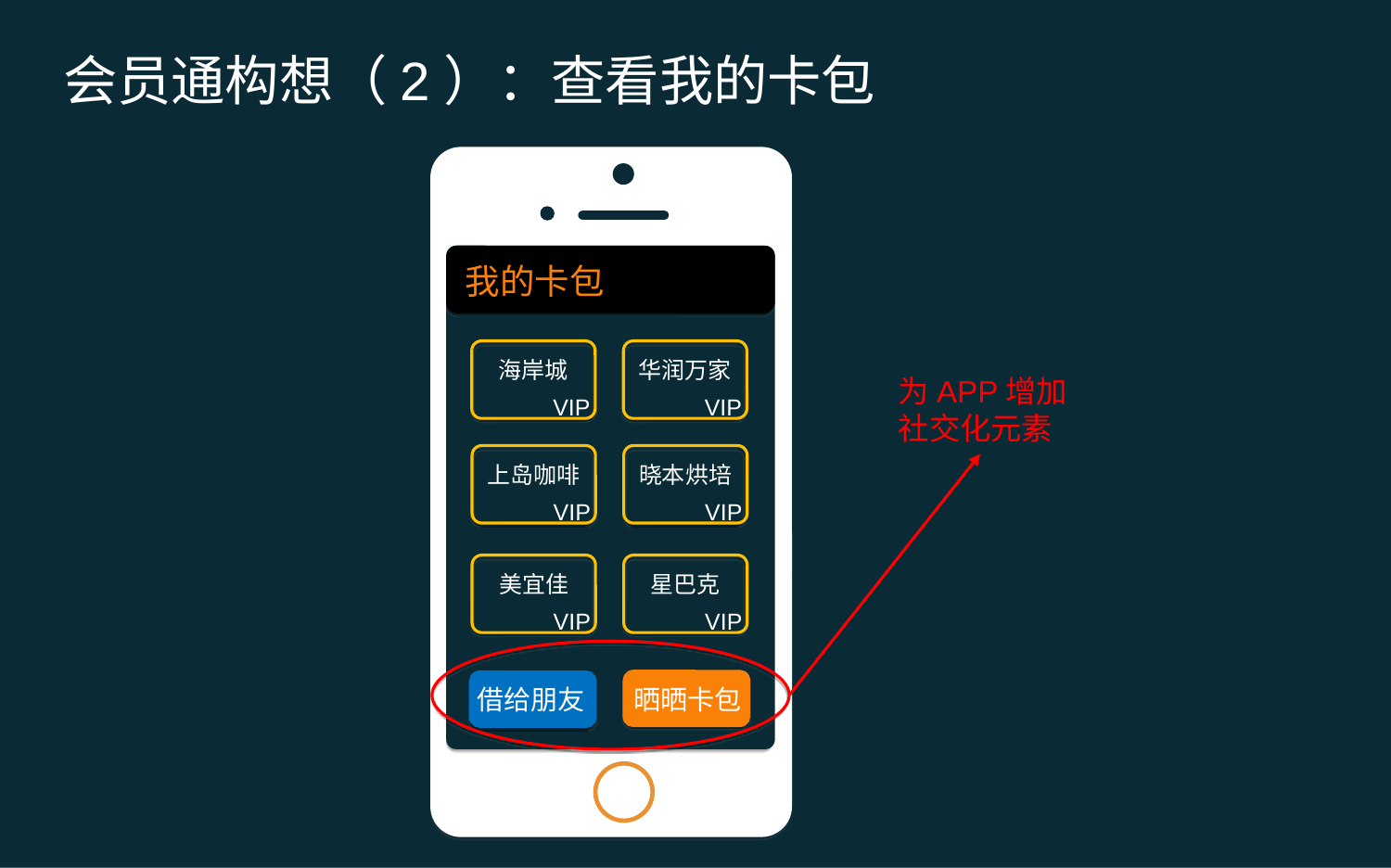

会员通构想（2）：查看我的卡包

我的卡包

海岸城
VIP

华润万家
VIP
为APP增加社交化元素

上岛咖啡
VIP

晓本烘培
VIP

美宜佳
VIP

星巴克
VIP

晒晒卡包
借给朋友